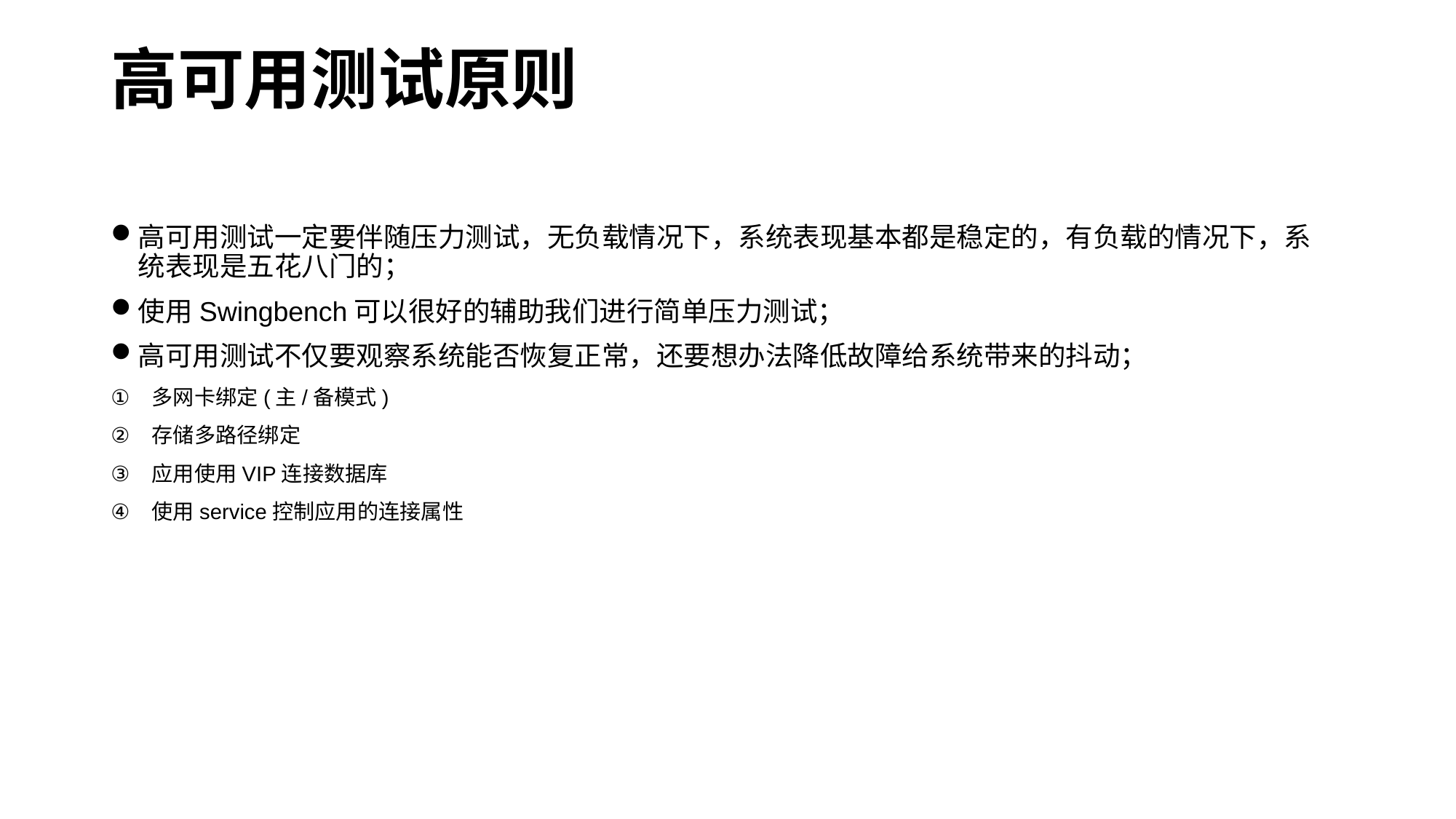

# 高可用测试原则
高可用测试一定要伴随压力测试，无负载情况下，系统表现基本都是稳定的，有负载的情况下，系统表现是五花八门的；
使用Swingbench可以很好的辅助我们进行简单压力测试；
高可用测试不仅要观察系统能否恢复正常，还要想办法降低故障给系统带来的抖动；
多网卡绑定(主/备模式)
存储多路径绑定
应用使用VIP连接数据库
使用service控制应用的连接属性